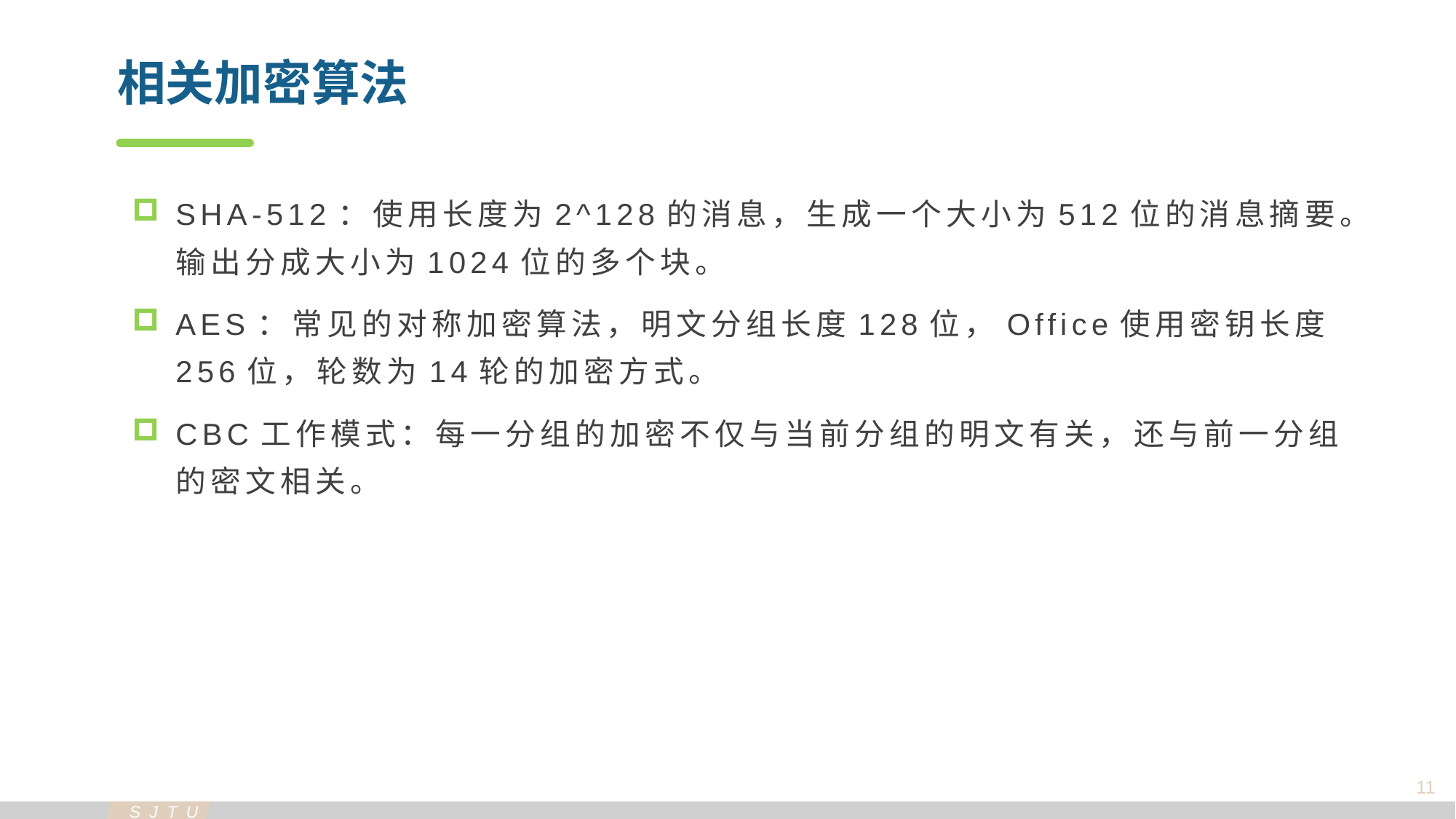

相关加密算法
SHA-512：使用长度为2^128的消息，生成一个大小为512位的消息摘要。输出分成大小为1024位的多个块。
AES：常见的对称加密算法，明文分组长度128位，Office使用密钥长度256位，轮数为14轮的加密方式。
CBC工作模式：每一分组的加密不仅与当前分组的明文有关，还与前一分组的密文相关。
11